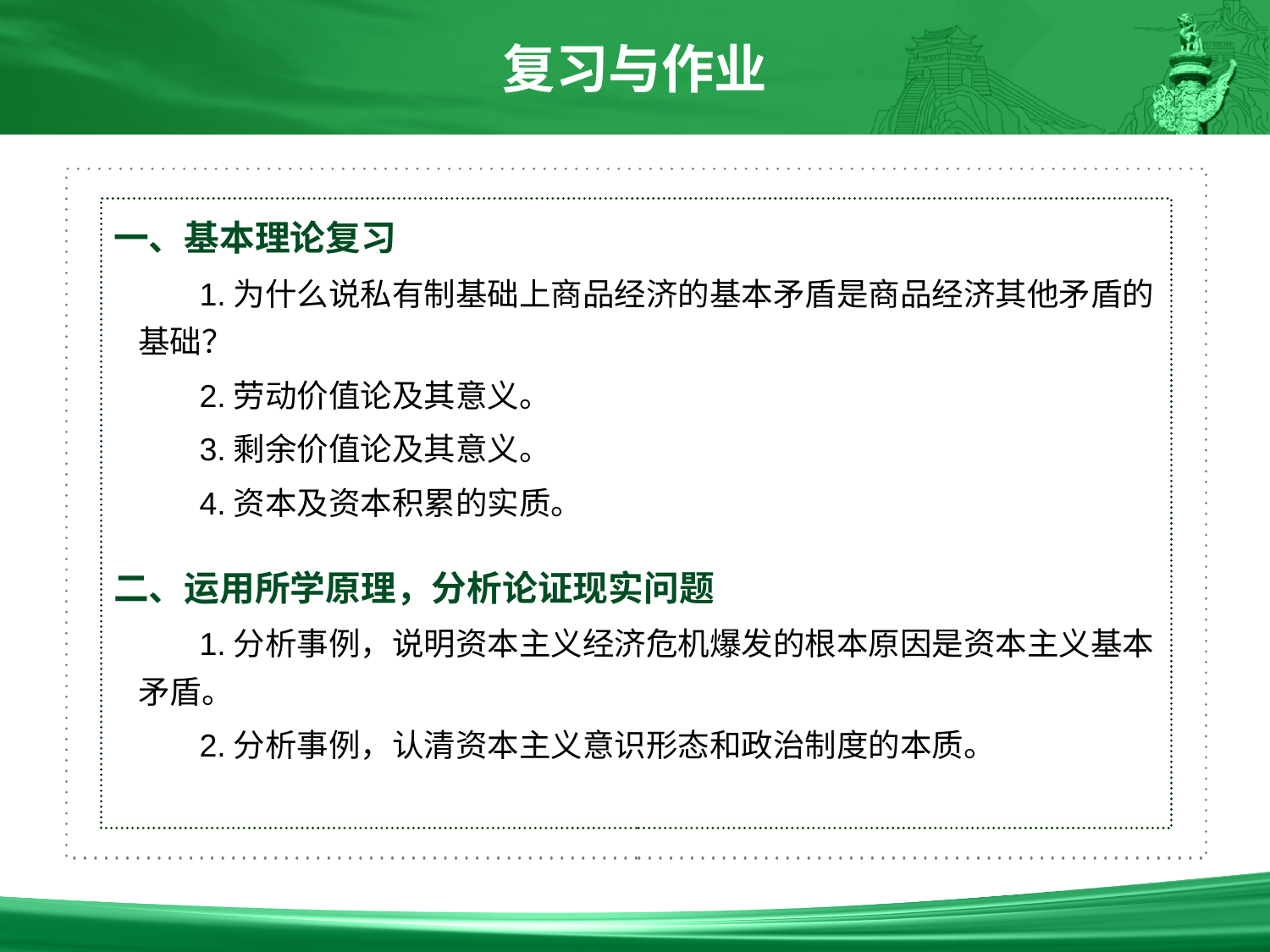

复习与作业

一、基本理论复习
 　　1.为什么说私有制基础上商品经济的基本矛盾是商品经济其他矛盾的基础？
 　　2.劳动价值论及其意义。
 　　3.剩余价值论及其意义。
 　　4.资本及资本积累的实质。

二、运用所学原理，分析论证现实问题
 　　1.分析事例，说明资本主义经济危机爆发的根本原因是资本主义基本矛盾。
 　　2.分析事例，认清资本主义意识形态和政治制度的本质。